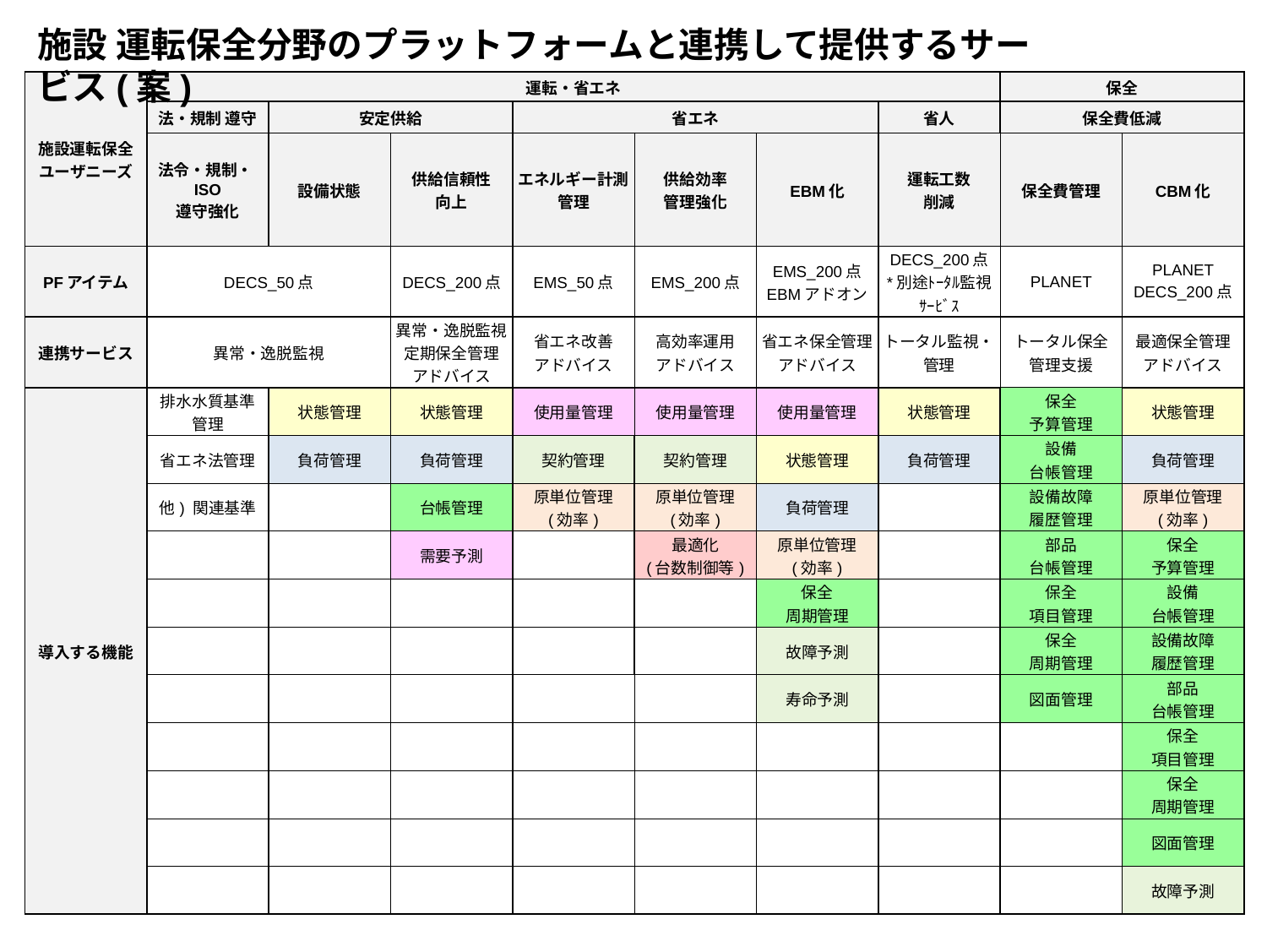

施設 運転保全分野のプラットフォームと連携して提供するサービス(案)
| 施設運転保全 ユーザニーズ | 運転・省エネ |  |  |  |  |  |  | 保全 |  |
| --- | --- | --- | --- | --- | --- | --- | --- | --- | --- |
|  | 法・規制 遵守 | 安定供給 |  | 省エネ |  |  | 省人 | 保全費低減 |  |
|  | 法令・規制・ISO 遵守強化 | 設備状態 | 供給信頼性 向上 | エネルギー計測管理 | 供給効率 管理強化 | EBM化 | 運転工数 削減 | 保全費管理 | CBM化 |
| PFアイテム | DECS\_50点 |  | DECS\_200点 | EMS\_50点 | EMS\_200点 | EMS\_200点 EBMアドオン | DECS\_200点 \*別途ﾄｰﾀﾙ監視 ｻｰﾋﾞｽ | PLANET | PLANET DECS\_200点 |
| 連携サービス | 異常・逸脱監視 |  | 異常・逸脱監視 定期保全管理 アドバイス | 省エネ改善 アドバイス | 高効率運用 アドバイス | 省エネ保全管理 アドバイス | トータル監視・管理 | トータル保全 管理支援 | 最適保全管理 アドバイス |
| 導入する機能 | 排水水質基準 管理 | 状態管理 | 状態管理 | 使用量管理 | 使用量管理 | 使用量管理 | 状態管理 | 保全 予算管理 | 状態管理 |
|  | 省エネ法管理 | 負荷管理 | 負荷管理 | 契約管理 | 契約管理 | 状態管理 | 負荷管理 | 設備 台帳管理 | 負荷管理 |
|  | 他) 関連基準 |  | 台帳管理 | 原単位管理 (効率) | 原単位管理 (効率) | 負荷管理 |  | 設備故障 履歴管理 | 原単位管理 (効率) |
|  |  |  | 需要予測 |  | 最適化 (台数制御等) | 原単位管理 (効率) |  | 部品 台帳管理 | 保全 予算管理 |
|  |  |  |  |  |  | 保全 周期管理 |  | 保全 項目管理 | 設備 台帳管理 |
|  |  |  |  |  |  | 故障予測 |  | 保全 周期管理 | 設備故障 履歴管理 |
|  |  |  |  |  |  | 寿命予測 |  | 図面管理 | 部品 台帳管理 |
|  |  |  |  |  |  |  |  |  | 保全 項目管理 |
|  |  |  |  |  |  |  |  |  | 保全 周期管理 |
|  |  |  |  |  |  |  |  |  | 図面管理 |
|  |  |  |  |  |  |  |  |  | 故障予測 |